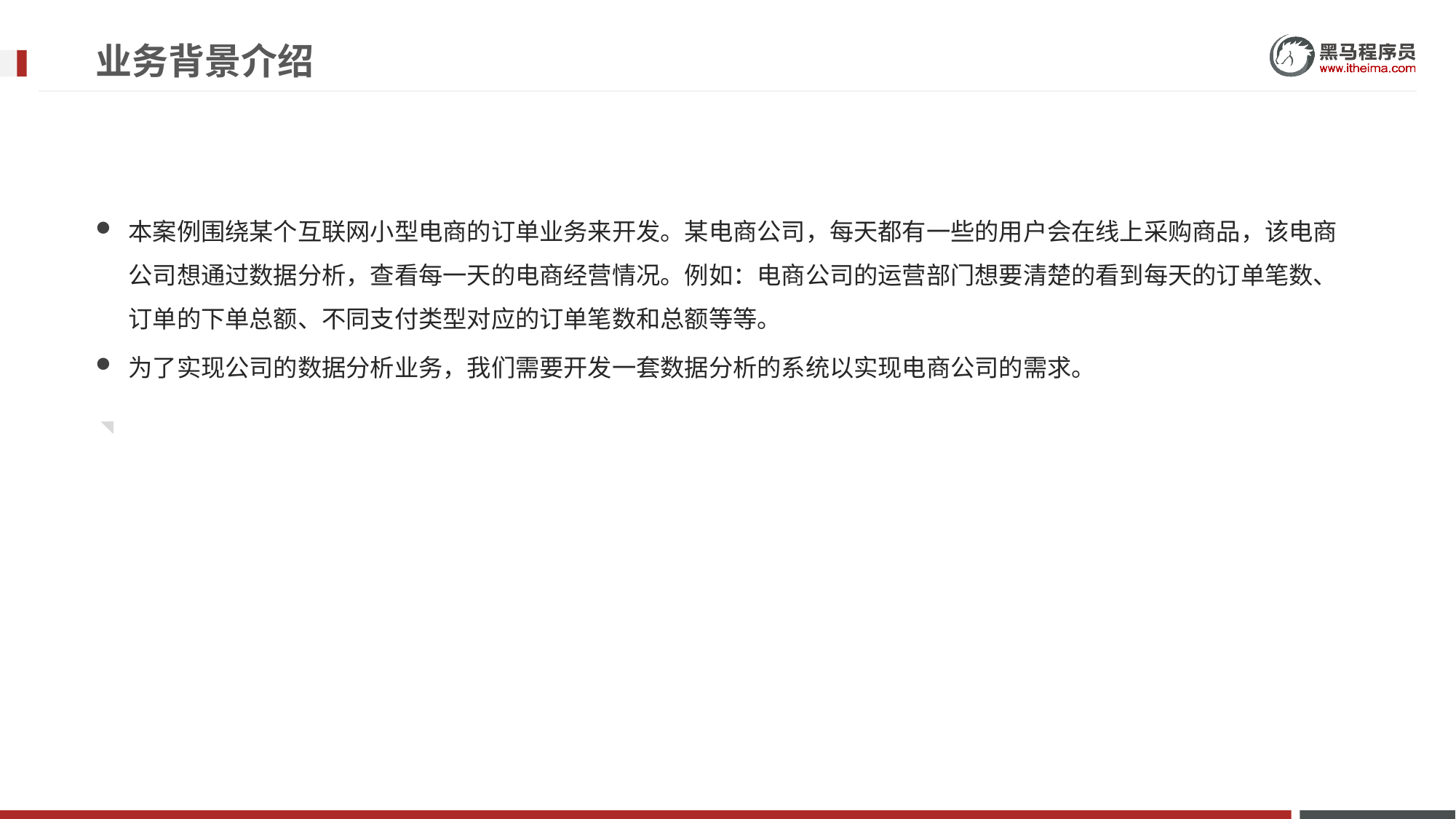

# 业务背景介绍
本案例围绕某个互联网小型电商的订单业务来开发。某电商公司，每天都有一些的用户会在线上采购商品，该电商公司想通过数据分析，查看每一天的电商经营情况。例如：电商公司的运营部门想要清楚的看到每天的订单笔数、订单的下单总额、不同支付类型对应的订单笔数和总额等等。
为了实现公司的数据分析业务，我们需要开发一套数据分析的系统以实现电商公司的需求。